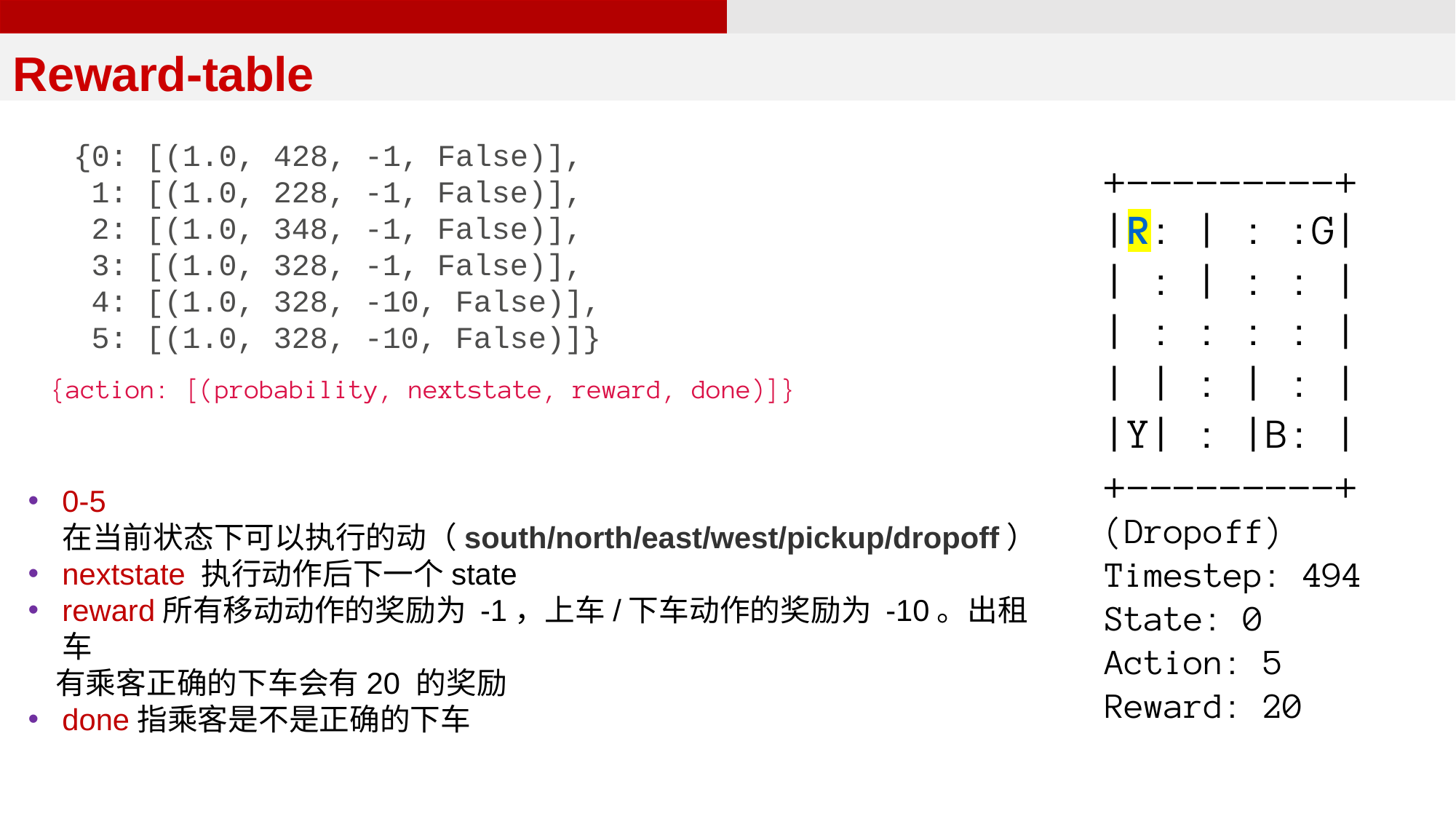

Reward-table
{0: [(1.0, 428, -1, False)],
 1: [(1.0, 228, -1, False)],
 2: [(1.0, 348, -1, False)],
 3: [(1.0, 328, -1, False)],
 4: [(1.0, 328, -10, False)],
 5: [(1.0, 328, -10, False)]}
+---------+ |R: | : :G| | : | : : | | : : : : | | | : | : | |Y| : |B: | +---------+ (Dropoff) Timestep: 494 State: 0 Action: 5 Reward: 20
{action: [(probability, nextstate, reward, done)]}
0-5 在当前状态下可以执行的动（south/north/east/west/pickup/dropoff）
nextstate 执行动作后下一个state
reward所有移动动作的奖励为 -1，上车/下车动作的奖励为 -10。出租车
   有乘客正确的下车会有20 的奖励
done指乘客是不是正确的下车